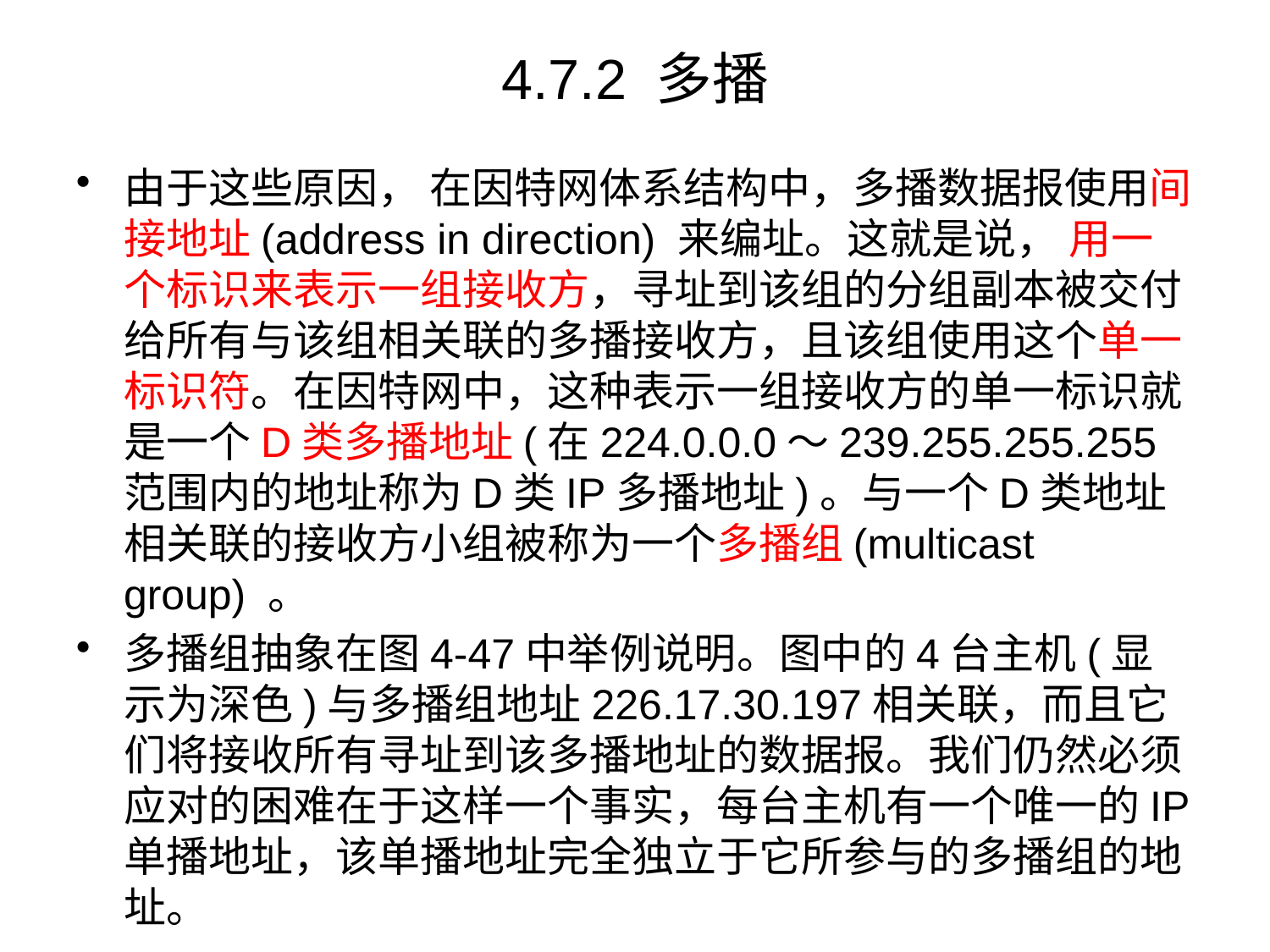

# 4.7.2 多播
由于这些原因， 在因特网体系结构中，多播数据报使用间接地址(address in direction) 来编址。这就是说， 用一个标识来表示一组接收方，寻址到该组的分组副本被交付给所有与该组相关联的多播接收方，且该组使用这个单一标识符。在因特网中，这种表示一组接收方的单一标识就是一个D类多播地址(在224.0.0.0～239.255.255.255范围内的地址称为D类IP多播地址)。与一个D类地址相关联的接收方小组被称为一个多播组(multicast group) 。
多播组抽象在图4-47中举例说明。图中的4台主机(显示为深色)与多播组地址226.17.30.197相关联，而且它们将接收所有寻址到该多播地址的数据报。我们仍然必须应对的困难在于这样一个事实，每台主机有一个唯一的IP单播地址，该单播地址完全独立于它所参与的多播组的地址。